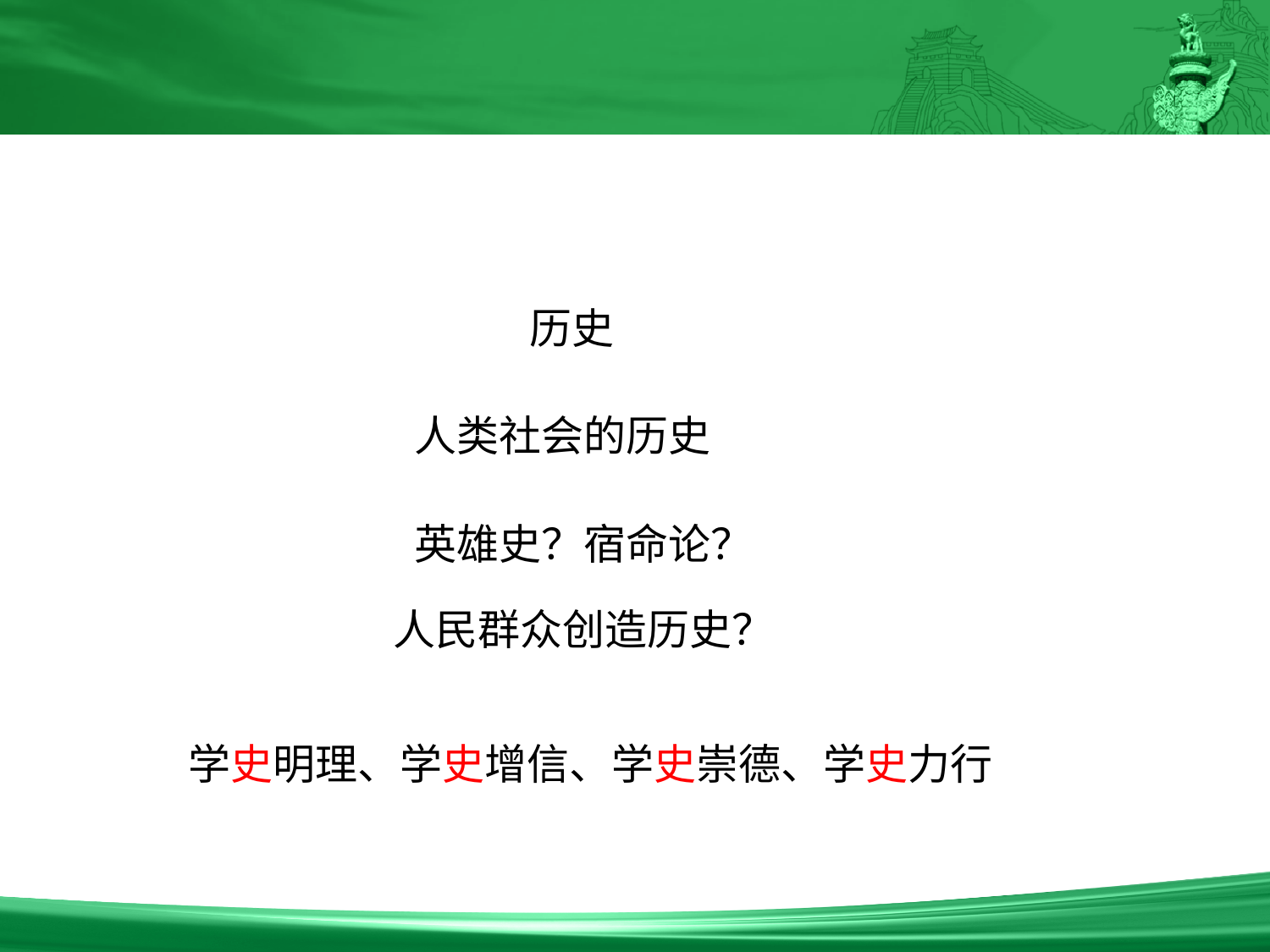

历史
人类社会的历史
英雄史？宿命论？
人民群众创造历史？
学史明理、学史增信、学史崇德、学史力行